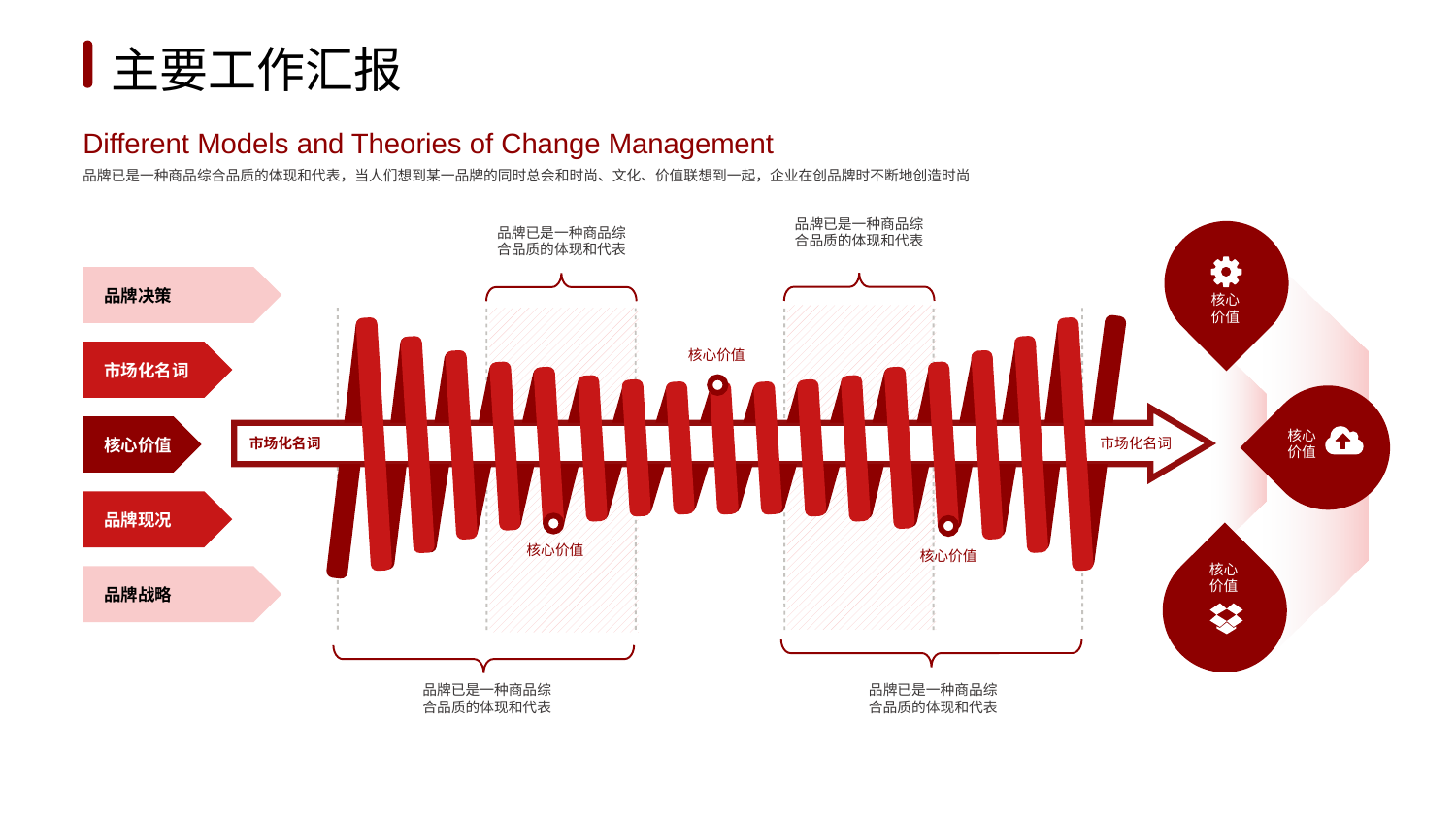

1
2
3
4
5
6
主要工作汇报

Different Models and Theories of Change Management
品牌已是一种商品综合品质的体现和代表，当人们想到某一品牌的同时总会和时尚、文化、价值联想到一起，企业在创品牌时不断地创造时尚

品牌已是一种商品综合品质的体现和代表
品牌已是一种商品综合品质的体现和代表

品牌决策
核心价值

核心价值
市场化名词

核心价值

市场化名词
市场化名词
核心价值

品牌现况

核心价值
核心价值

核心价值

品牌战略

品牌已是一种商品综合品质的体现和代表
品牌已是一种商品综合品质的体现和代表